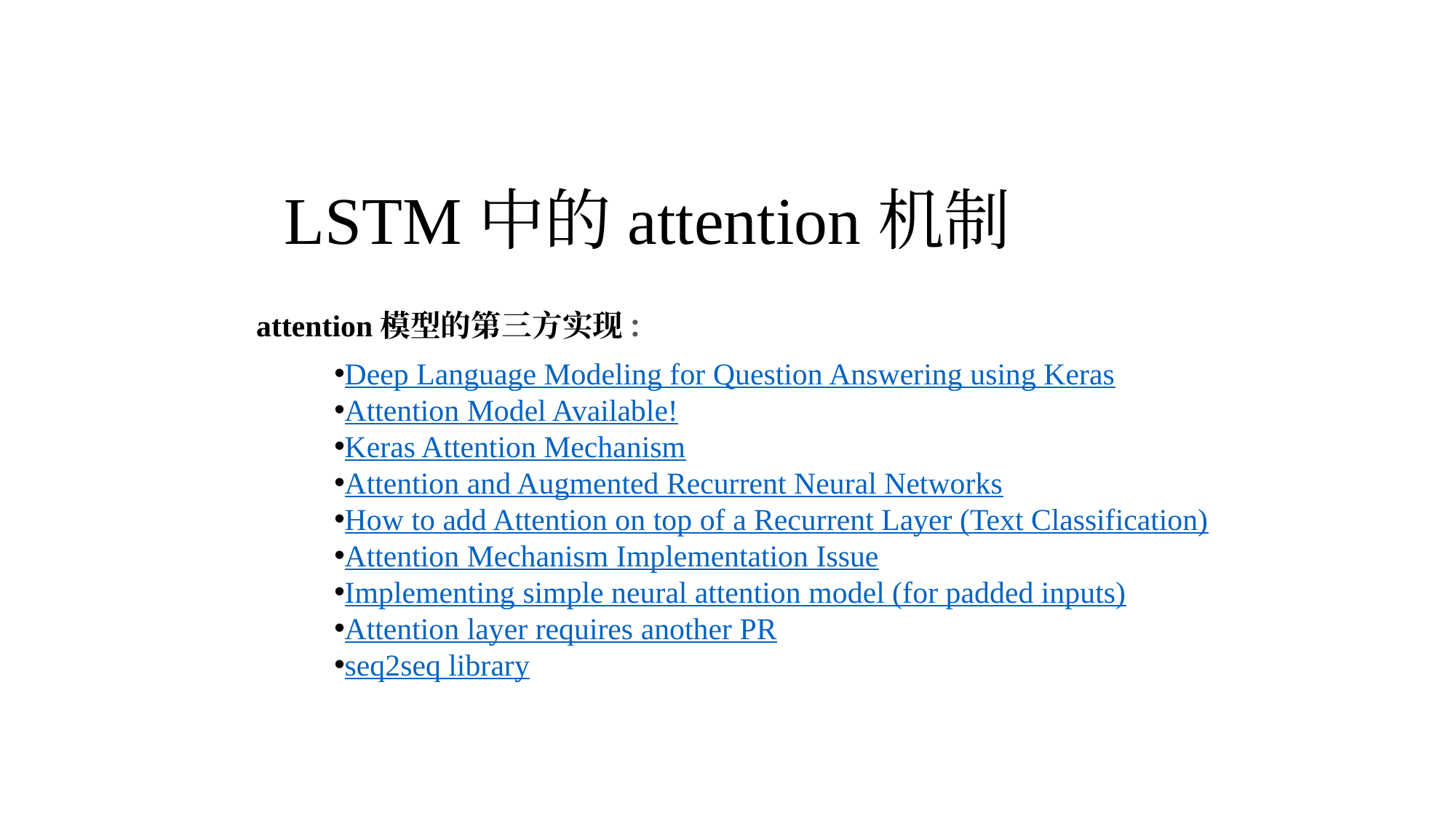

LSTM中的attention机制
attention模型的第三方实现:
Deep Language Modeling for Question Answering using Keras
Attention Model Available!
Keras Attention Mechanism
Attention and Augmented Recurrent Neural Networks
How to add Attention on top of a Recurrent Layer (Text Classification)
Attention Mechanism Implementation Issue
Implementing simple neural attention model (for padded inputs)
Attention layer requires another PR
seq2seq library